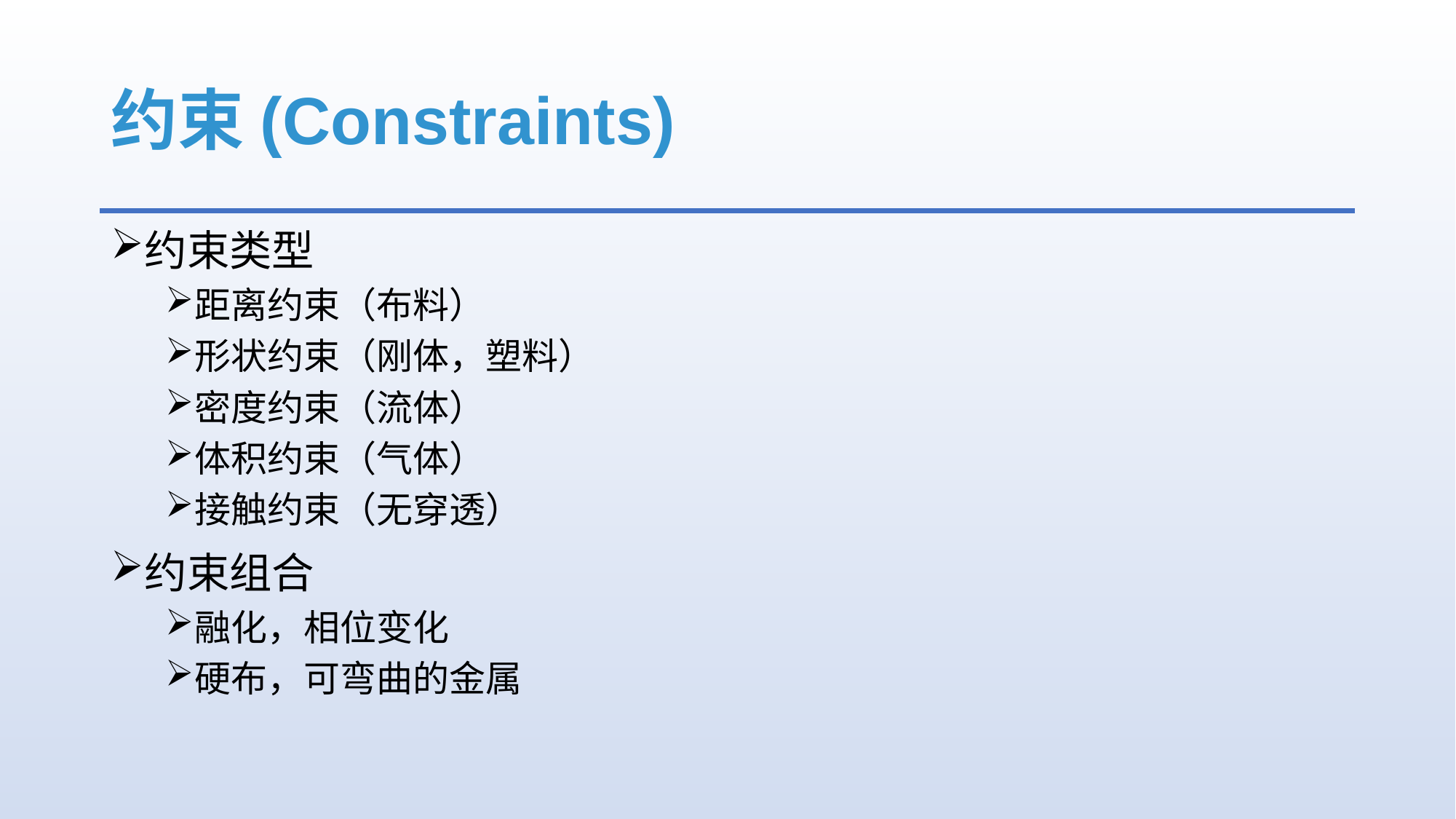

# 约束(Constraints)
约束类型
距离约束（布料）
形状约束（刚体，塑料）
密度约束（流体）
体积约束（气体）
接触约束（无穿透）
约束组合
融化，相位变化
硬布，可弯曲的金属